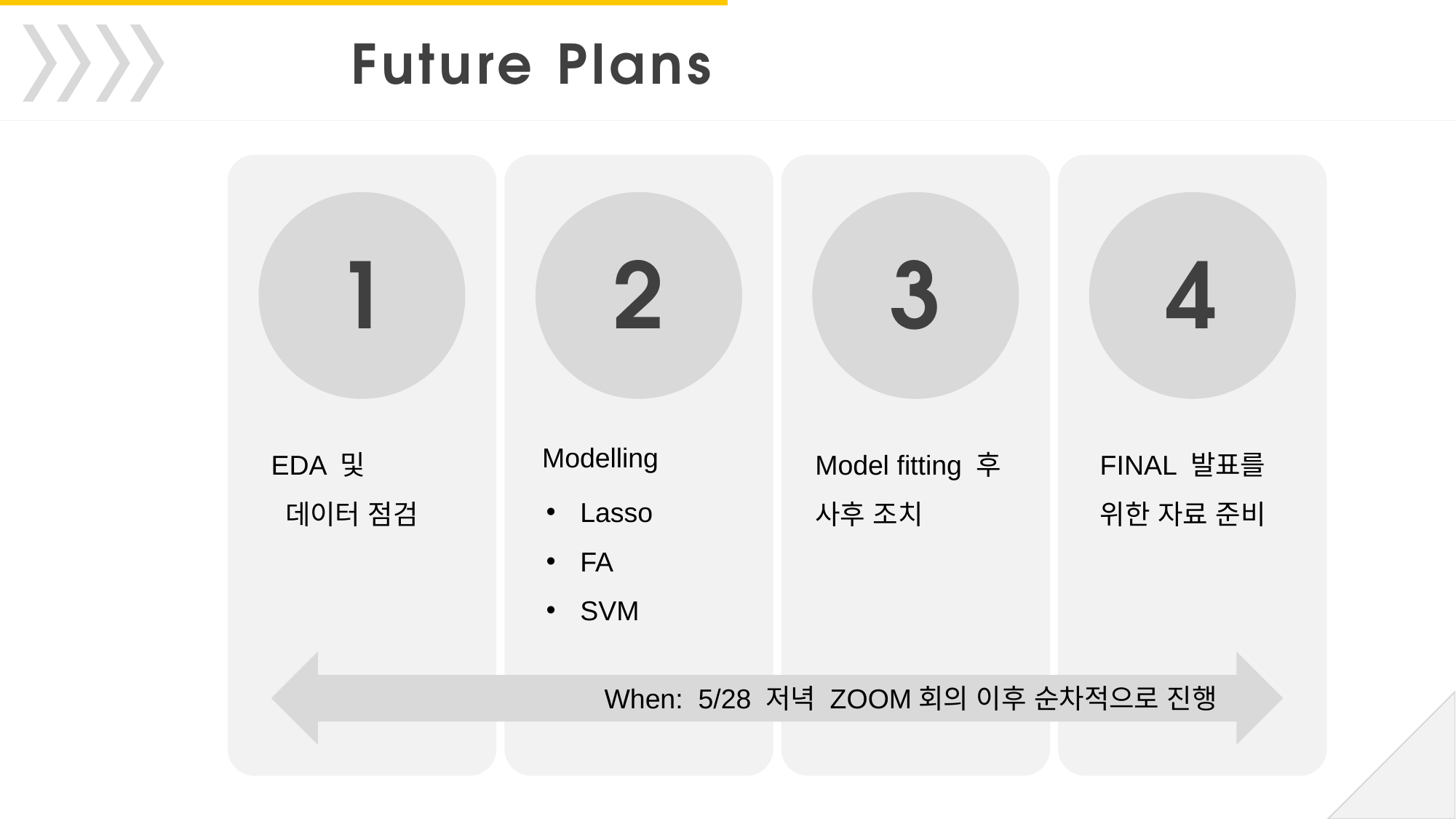

Future Plans

4
3
2
1
EDA 및
 데이터 점검
Model fitting 후
사후 조치
FINAL 발표를 위한 자료 준비
Modelling
Lasso
FA
SVM

When:  5/28 저녁 ZOOM회의 이후 순차적으로 진행